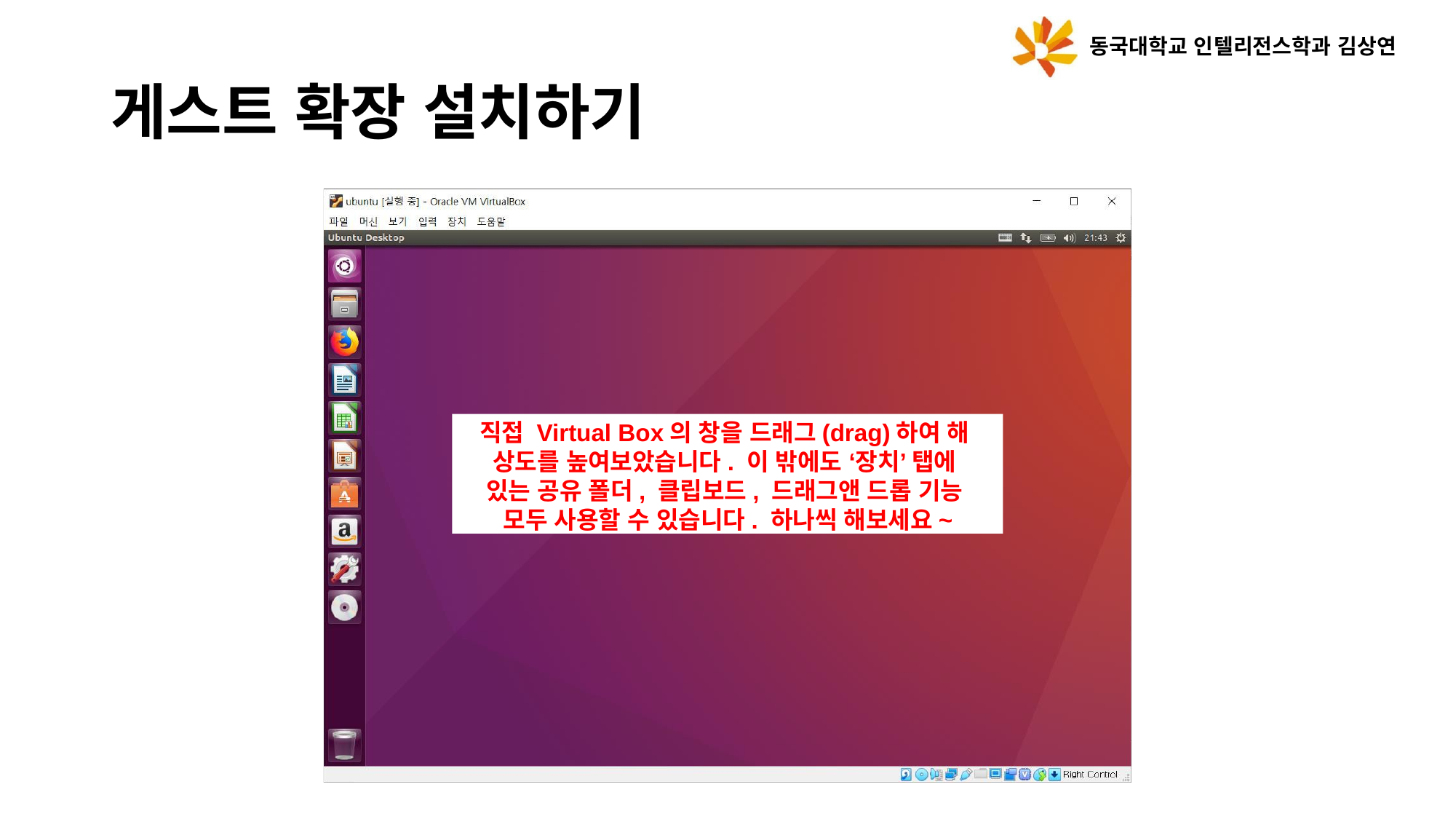

동국대학교 인텔리전스학과 김상연
# 게스트 확장 설치하기

직접 Virtual Box의 창을 드래그(drag)하여 해  상도를 높여보았습니다. 이 밖에도 ‘장치’ 탭에  있는 공유 폴더, 클립보드, 드래그앤 드롭 기능  모두 사용할 수 있습니다. 하나씩 해보세요~